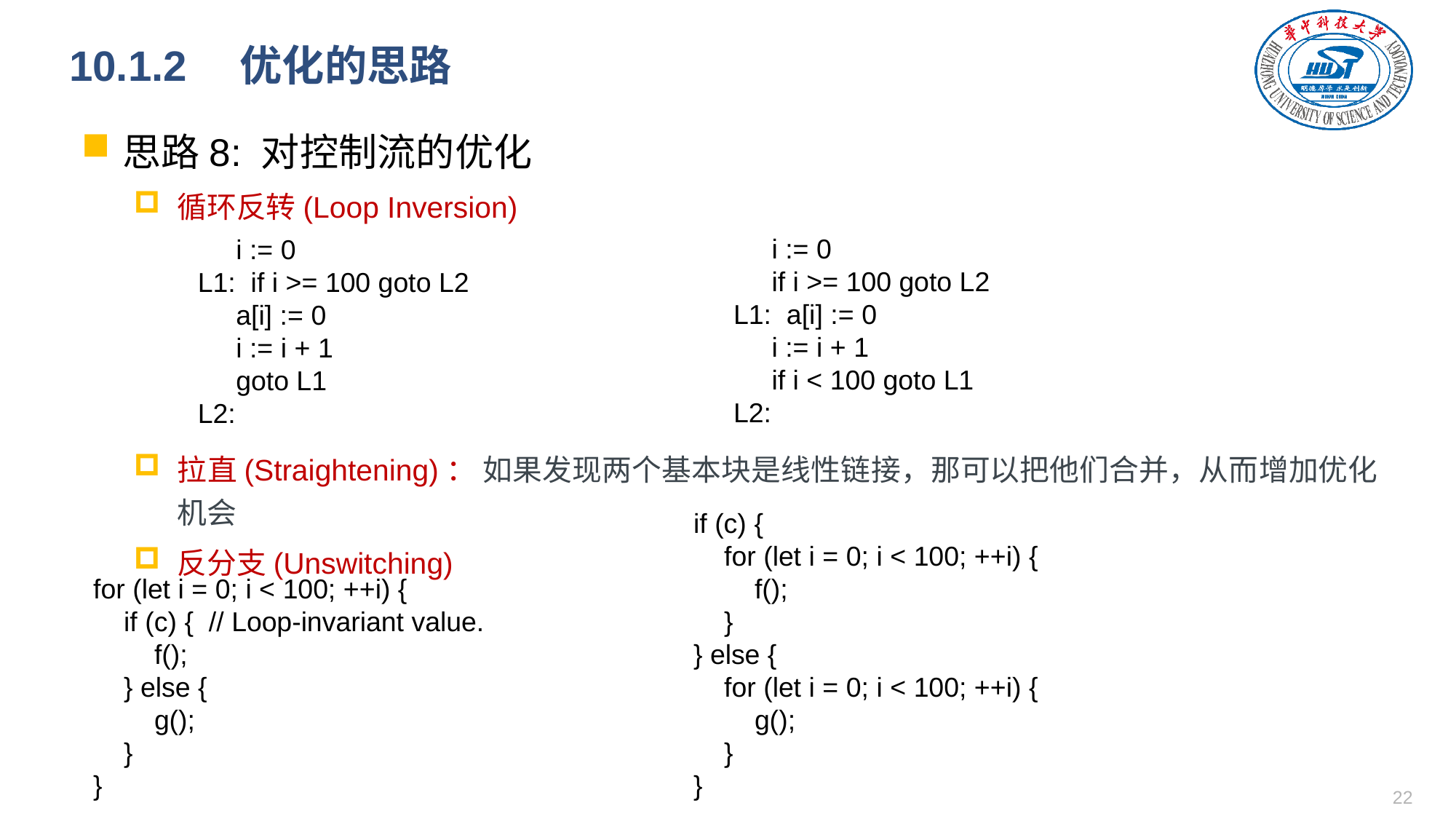

# 10.1.2　优化的思路
思路8: 对控制流的优化
循环反转(Loop Inversion)

拉直(Straightening)： 如果发现两个基本块是线性链接，那可以把他们合并，从而增加优化机会
反分支(Unswitching)

      i := 0
      if i >= 100 goto L2
 L1:  a[i] := 0
      i := i + 1
      if i < 100 goto L1
 L2:
      i := 0
 L1:  if i >= 100 goto L2
      a[i] := 0
      i := i + 1
      goto L1
 L2:
if (c) {
    for (let i = 0; i < 100; ++i) {
        f();
    }
} else {
    for (let i = 0; i < 100; ++i) {
        g();
    }
}
for (let i = 0; i < 100; ++i) {
    if (c) {  // Loop-invariant value.
        f();
    } else {
        g();
    }
}
22